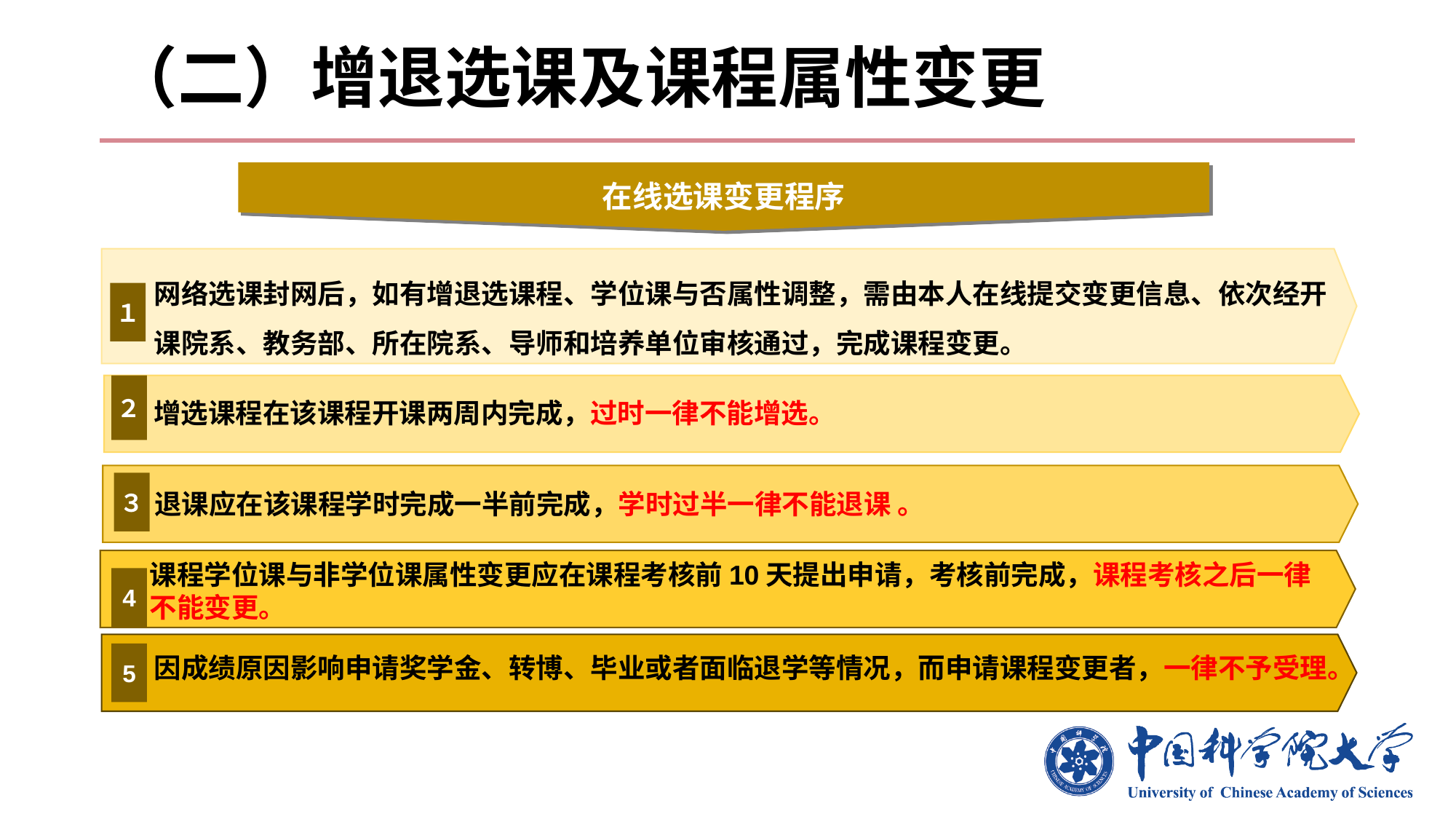

# （二）增退选课及课程属性变更
在线选课变更程序

网络选课封网后，如有增退选课程、学位课与否属性调整，需由本人在线提交变更信息、依次经开课院系、教务部、所在院系、导师和培养单位审核通过，完成课程变更。
１

２
增选课程在该课程开课两周内完成，过时一律不能增选。

３
退课应在该课程学时完成一半前完成，学时过半一律不能退课 。

课程学位课与非学位课属性变更应在课程考核前10天提出申请，考核前完成，课程考核之后一律不能变更。
4

5
因成绩原因影响申请奖学金、转博、毕业或者面临退学等情况，而申请课程变更者，一律不予受理。